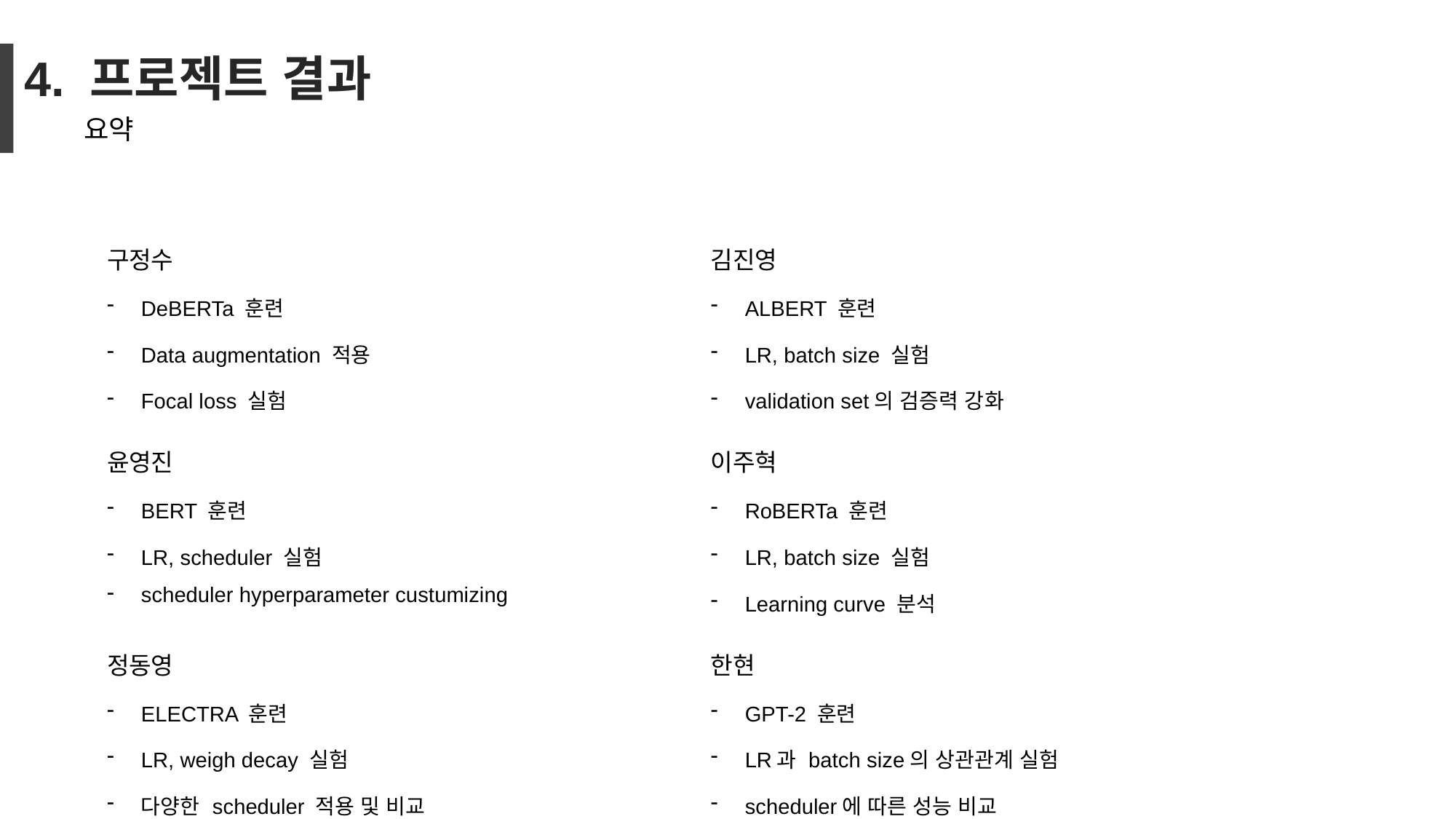

# 4. 프로젝트 결과
요약
| 구정수 DeBERTa 훈련 Data augmentation 적용 Focal loss 실험 | 김진영 ALBERT 훈련 LR, batch size 실험 validation set의 검증력 강화 |
| --- | --- |
| 윤영진 BERT 훈련 LR, scheduler 실험 scheduler hyperparameter custumizing | 이주혁 RoBERTa 훈련 LR, batch size 실험 Learning curve 분석 |
| 정동영 ELECTRA 훈련 LR, weigh decay 실험 다양한 scheduler 적용 및 비교 | 한현 GPT-2 훈련 LR과 batch size의 상관관계 실험 scheduler에 따른 성능 비교 |